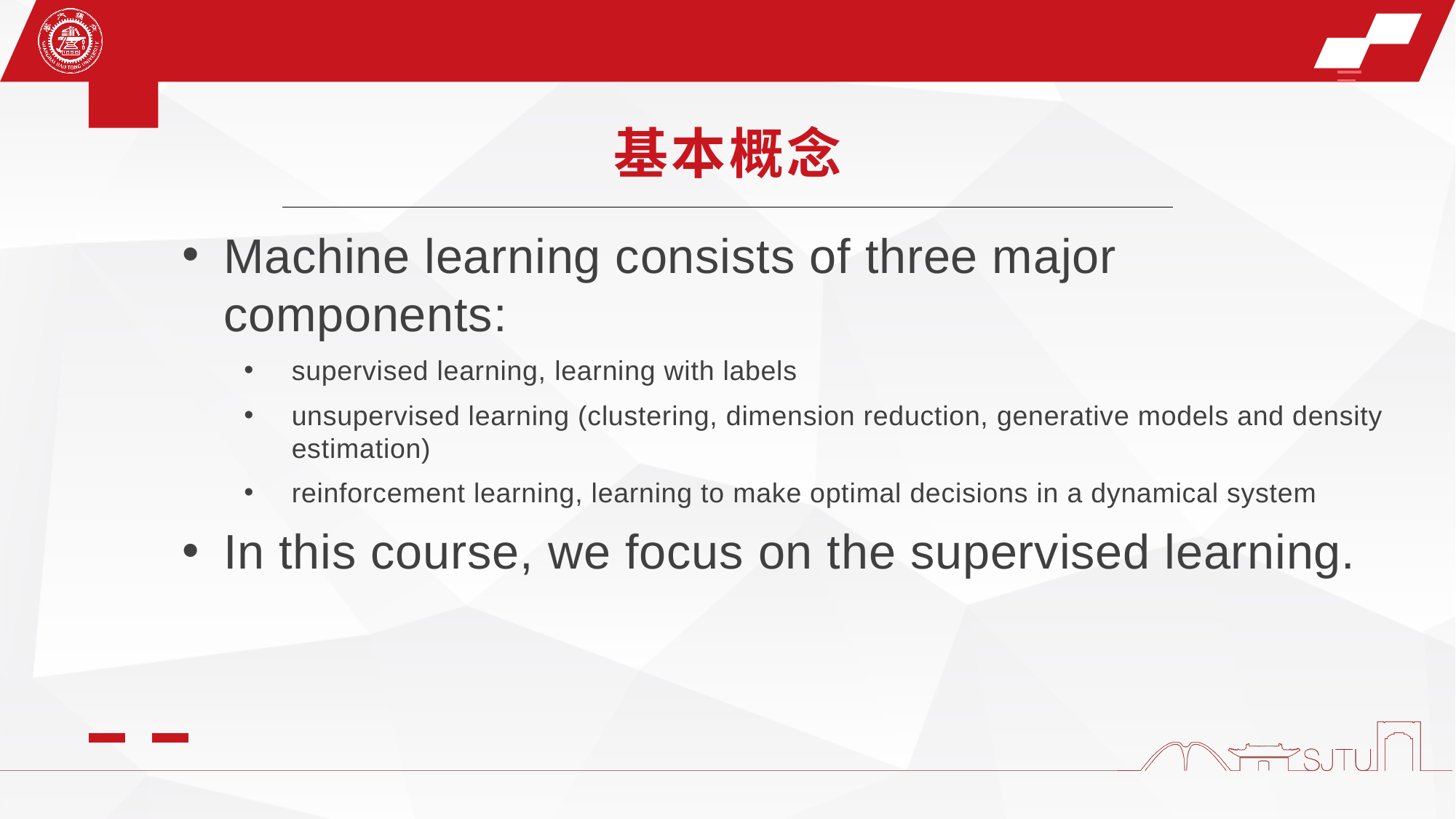

基本概念
Machine learning consists of three major components:
supervised learning, learning with labels
unsupervised learning (clustering, dimension reduction, generative models and density estimation)
reinforcement learning, learning to make optimal decisions in a dynamical system
In this course, we focus on the supervised learning.